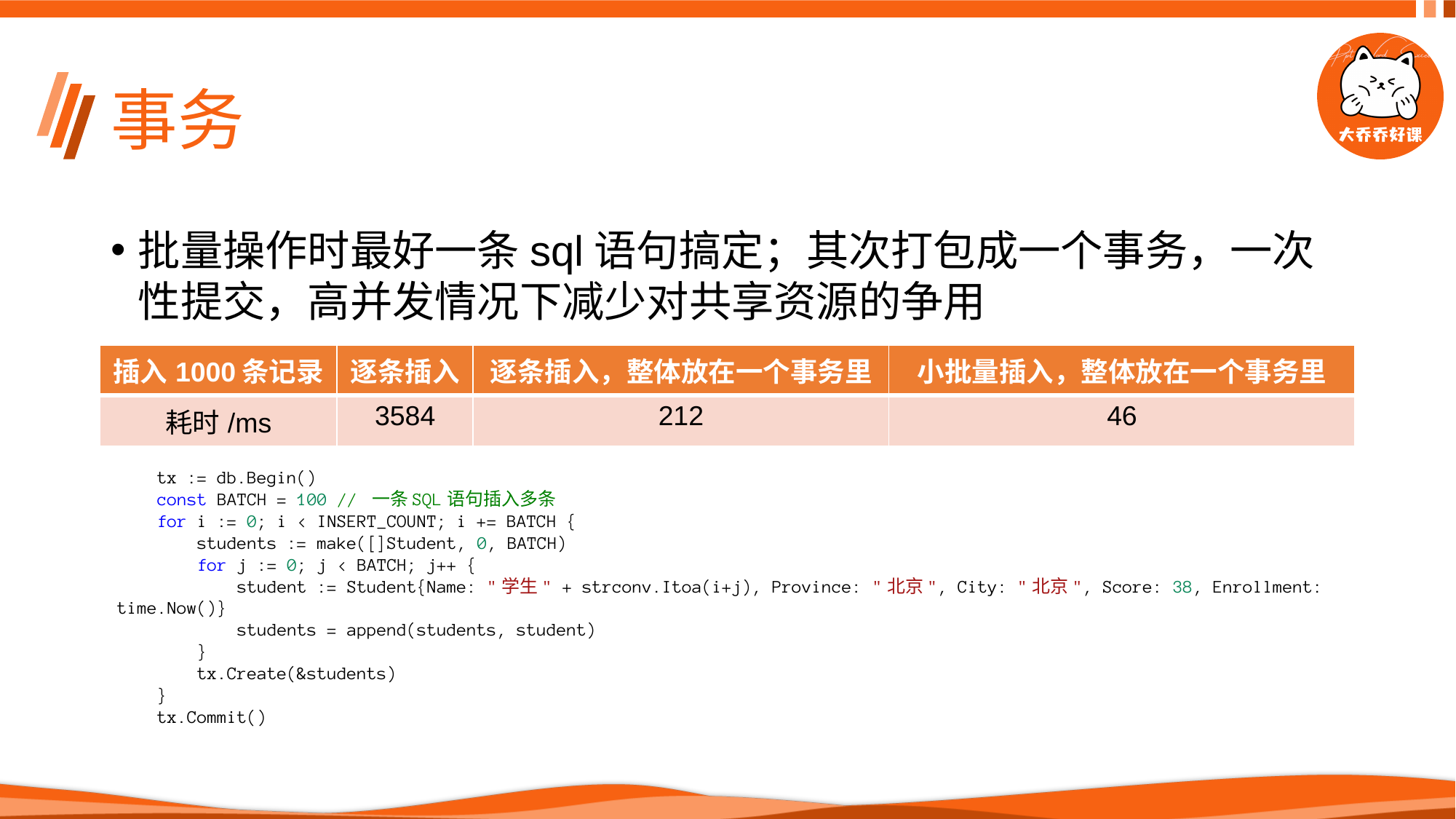

# 事务
批量操作时最好一条sql语句搞定；其次打包成一个事务，一次性提交，高并发情况下减少对共享资源的争用

| 插入1000条记录 | 逐条插入 | 逐条插入，整体放在一个事务里 | 小批量插入，整体放在一个事务里 |
| --- | --- | --- | --- |
| 耗时/ms | 3584 | 212 | 46 |
    tx := db.Begin()
    const BATCH = 100 // 一条SQL语句插入多条
    for i := 0; i < INSERT_COUNT; i += BATCH {
        students := make([]Student, 0, BATCH)
        for j := 0; j < BATCH; j++ {
            student := Student{Name: "学生" + strconv.Itoa(i+j), Province: "北京", City: "北京", Score: 38, Enrollment: time.Now()}
            students = append(students, student)
        }
        tx.Create(&students)
    }
    tx.Commit()